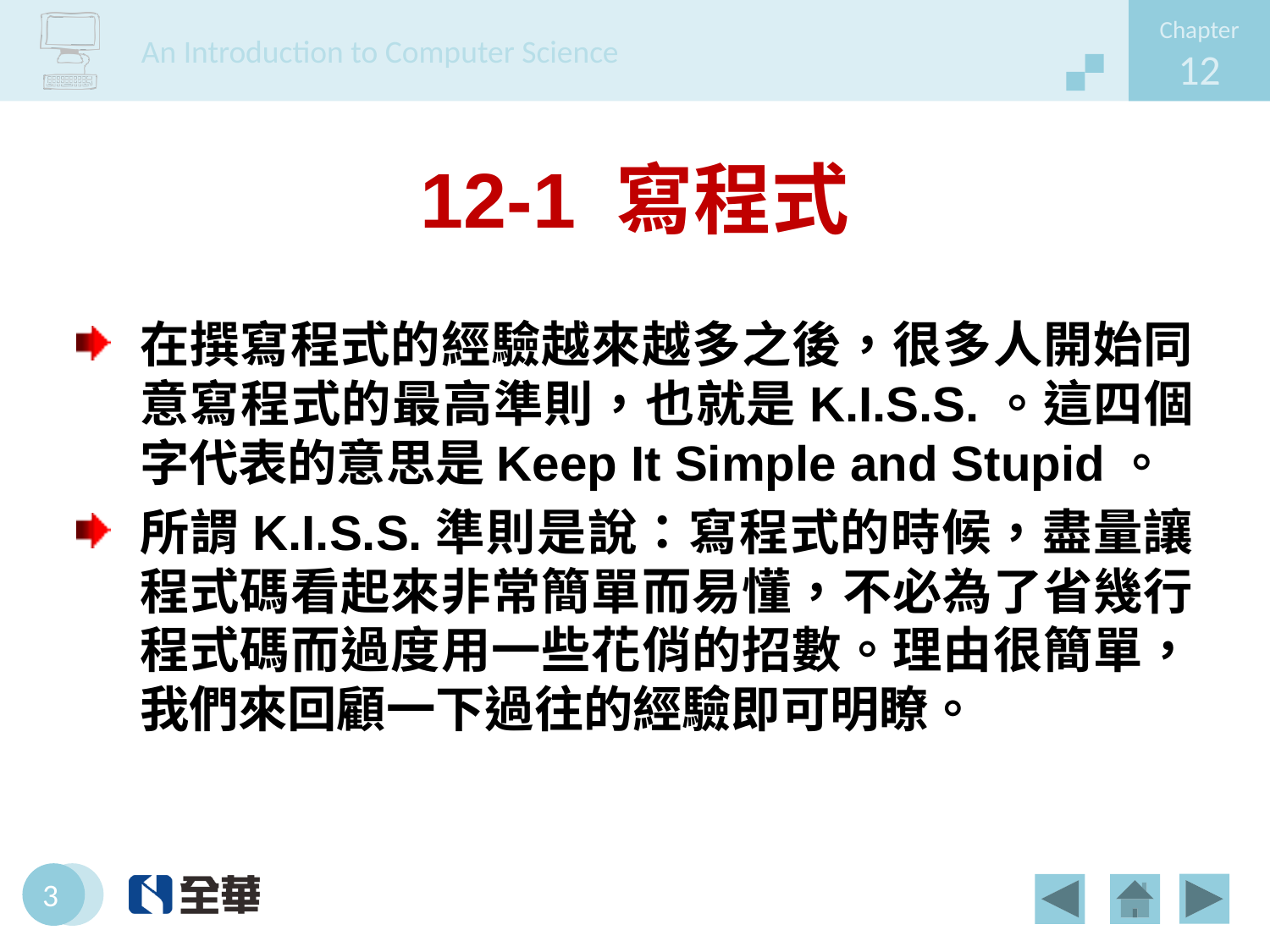

# 12-1 寫程式
在撰寫程式的經驗越來越多之後，很多人開始同意寫程式的最高準則，也就是K.I.S.S.。這四個字代表的意思是Keep It Simple and Stupid。
所謂K.I.S.S.準則是說：寫程式的時候，盡量讓程式碼看起來非常簡單而易懂，不必為了省幾行程式碼而過度用一些花俏的招數。理由很簡單，我們來回顧一下過往的經驗即可明瞭。